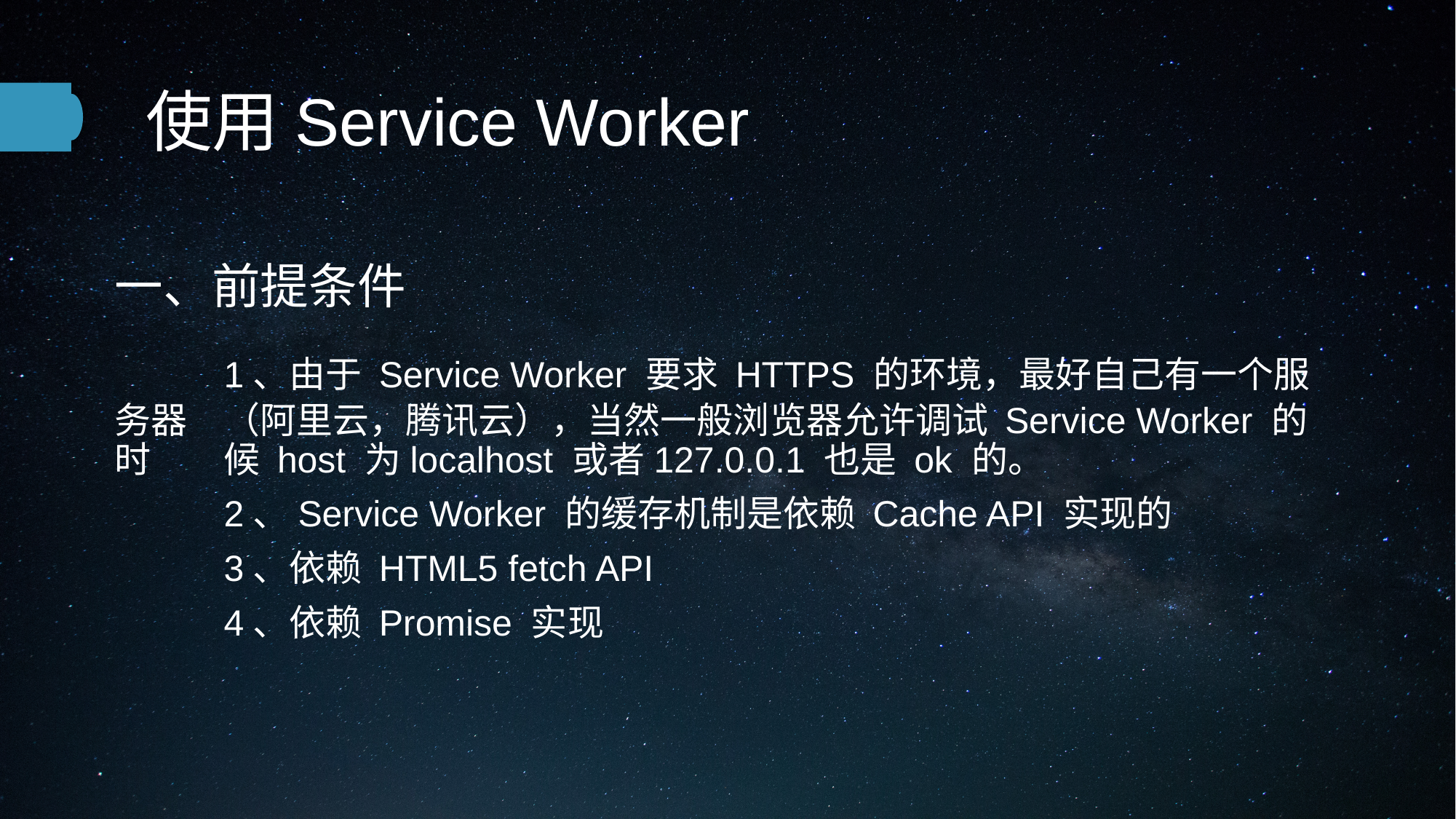

使用Service Worker

一、前提条件
	1、由于 Service Worker 要求 HTTPS 的环境，最好自己有一个服务器	（阿里云，腾讯云），当然一般浏览器允许调试 Service Worker 的时	候 host 为localhost 或者127.0.0.1 也是 ok 的。
	2、Service Worker 的缓存机制是依赖 Cache API 实现的
	3、依赖 HTML5 fetch API
	4、依赖 Promise 实现